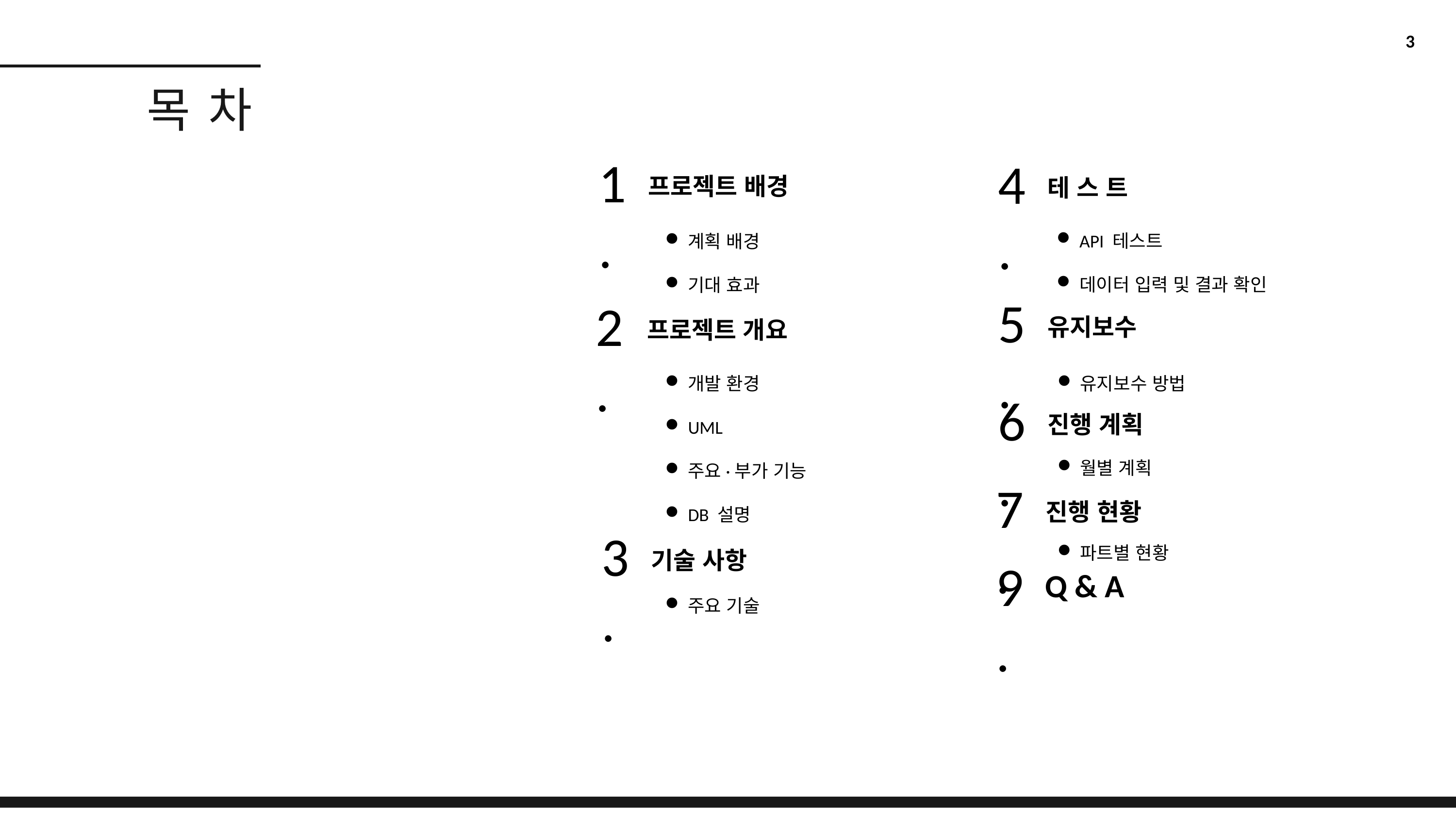

3

목 차
1.
4.
프로젝트 배경
테 스 트
API 테스트
데이터 입력 및 결과 확인
계획 배경
기대 효과
5.
2.
유지보수
프로젝트 개요
개발 환경
UML
주요·부가 기능
DB 설명
유지보수 방법
6.
진행 계획
월별 계획
7.
진행 현황
파트별 현황
3.
기술 사항
9.
Q & A
주요 기술